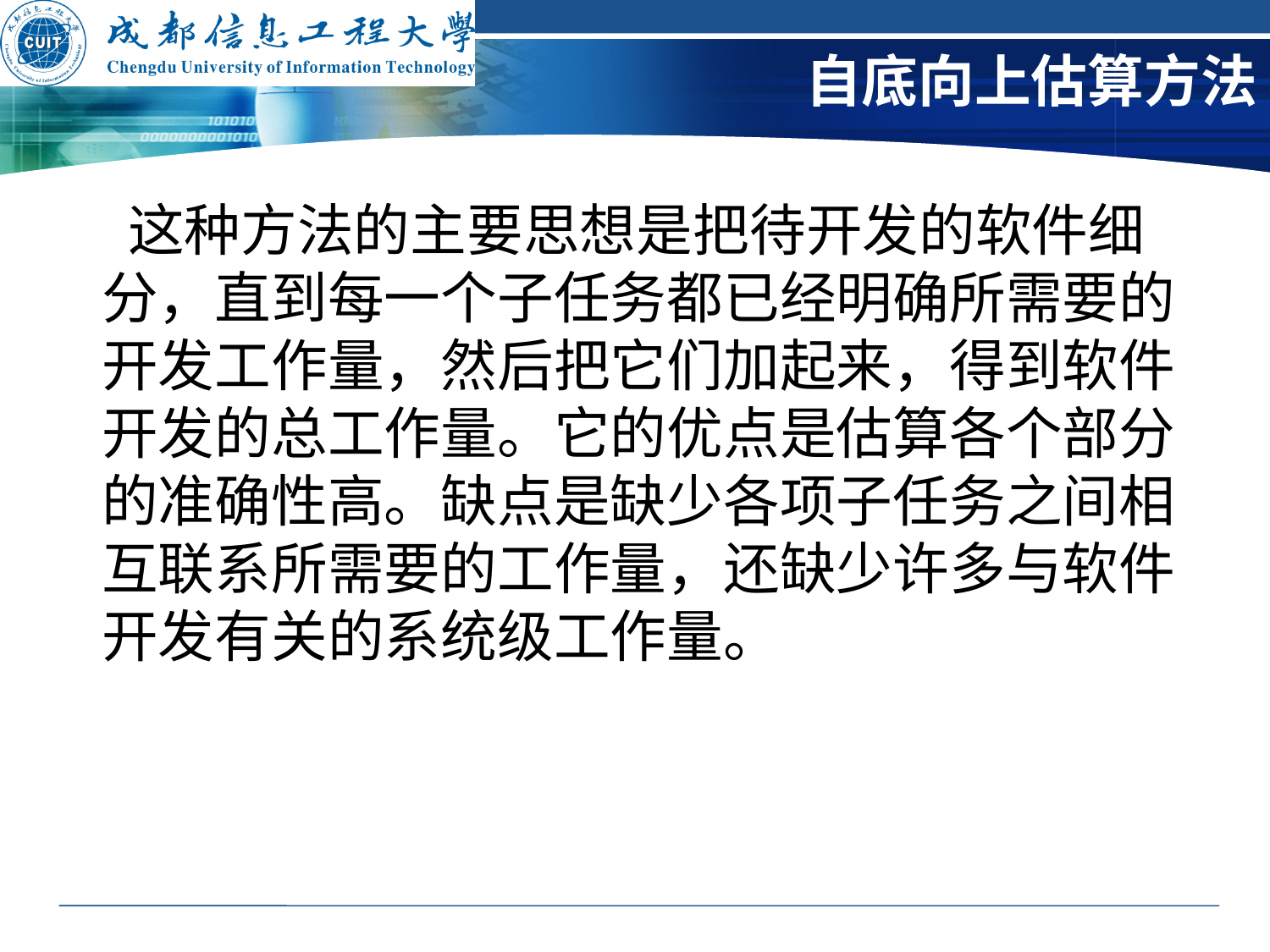

# 自底向上估算方法
 这种方法的主要思想是把待开发的软件细分，直到每一个子任务都已经明确所需要的开发工作量，然后把它们加起来，得到软件开发的总工作量。它的优点是估算各个部分的准确性高。缺点是缺少各项子任务之间相互联系所需要的工作量，还缺少许多与软件开发有关的系统级工作量。